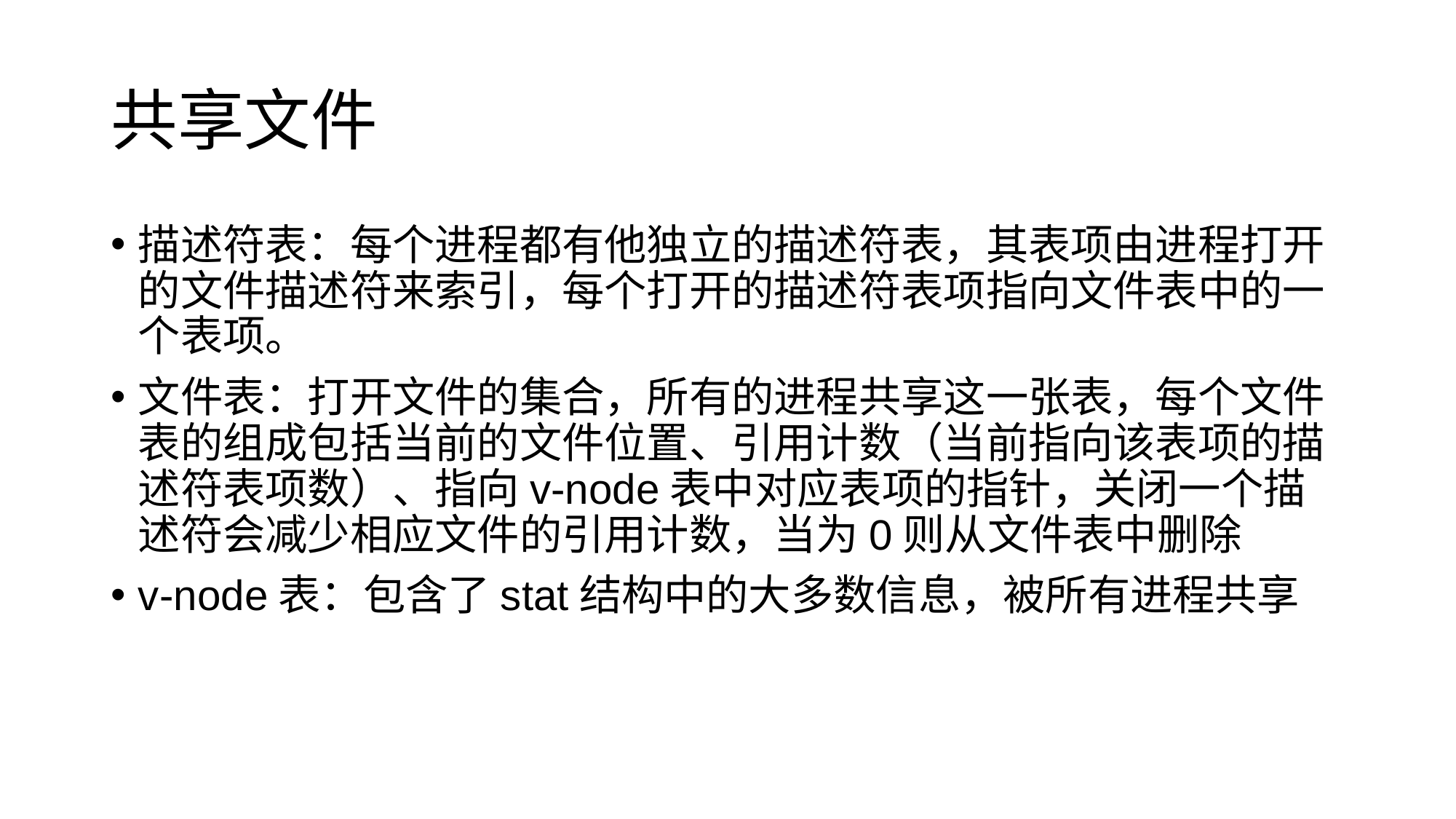

# 共享文件
描述符表：每个进程都有他独立的描述符表，其表项由进程打开的文件描述符来索引，每个打开的描述符表项指向文件表中的一个表项。
文件表：打开文件的集合，所有的进程共享这一张表，每个文件表的组成包括当前的文件位置、引用计数（当前指向该表项的描述符表项数）、指向v-node表中对应表项的指针，关闭一个描述符会减少相应文件的引用计数，当为0则从文件表中删除
v-node表：包含了stat结构中的大多数信息，被所有进程共享